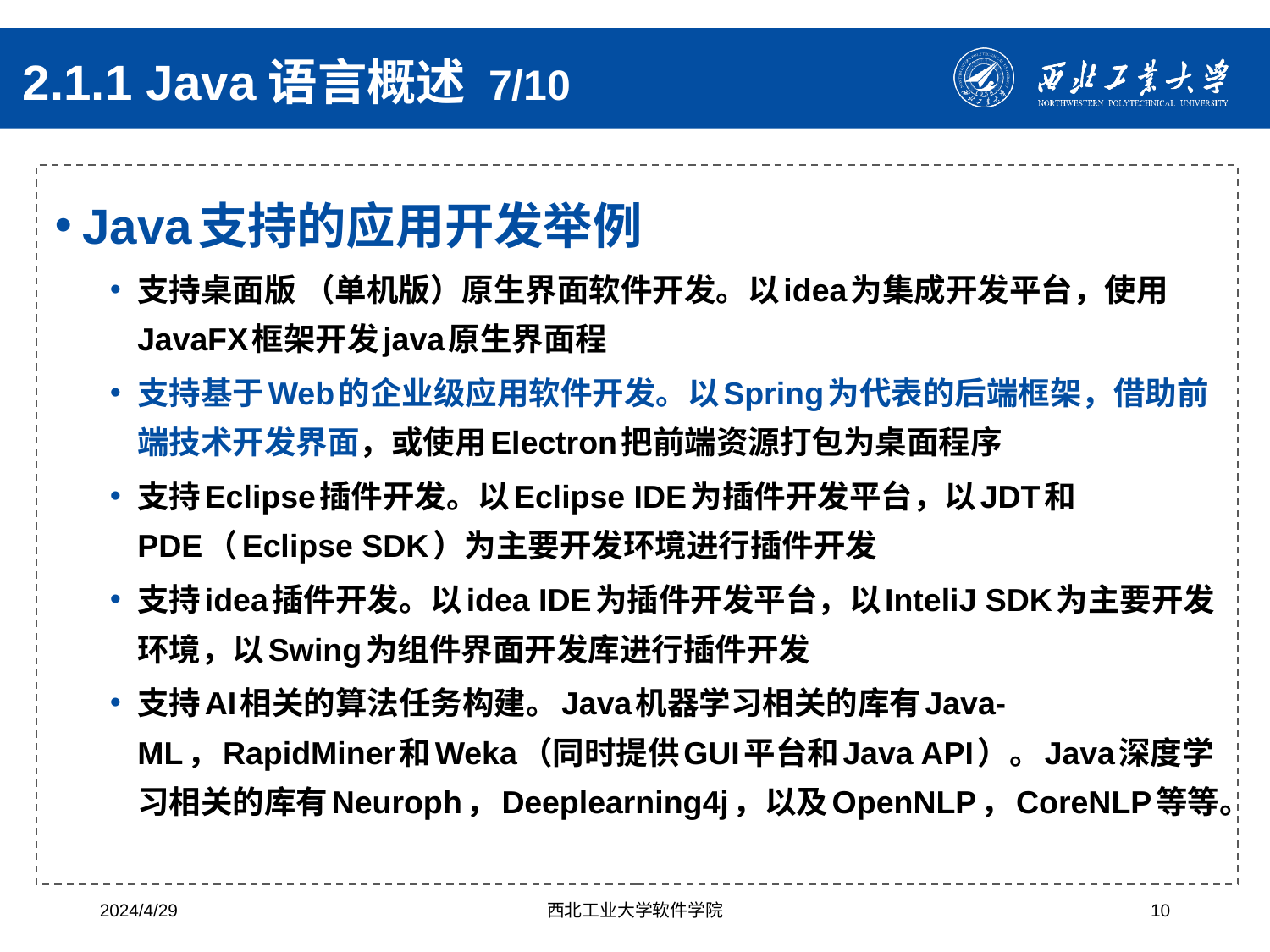

# 2.1.1 Java语言概述 7/10
Java支持的应用开发举例
支持桌面版 （单机版）原生界面软件开发。以idea为集成开发平台，使用JavaFX框架开发java原生界面程
支持基于Web的企业级应用软件开发。以Spring为代表的后端框架，借助前端技术开发界面，或使用Electron把前端资源打包为桌面程序
支持Eclipse插件开发。以Eclipse IDE为插件开发平台，以JDT和PDE（Eclipse SDK）为主要开发环境进行插件开发
支持idea插件开发。以idea IDE为插件开发平台，以InteliJ SDK为主要开发环境，以Swing为组件界面开发库进行插件开发
支持AI相关的算法任务构建。Java机器学习相关的库有Java-ML，RapidMiner和Weka（同时提供GUI平台和Java API）。Java深度学习相关的库有Neuroph，Deeplearning4j，以及OpenNLP，CoreNLP等等。
2024/4/29
西北工业大学软件学院
10